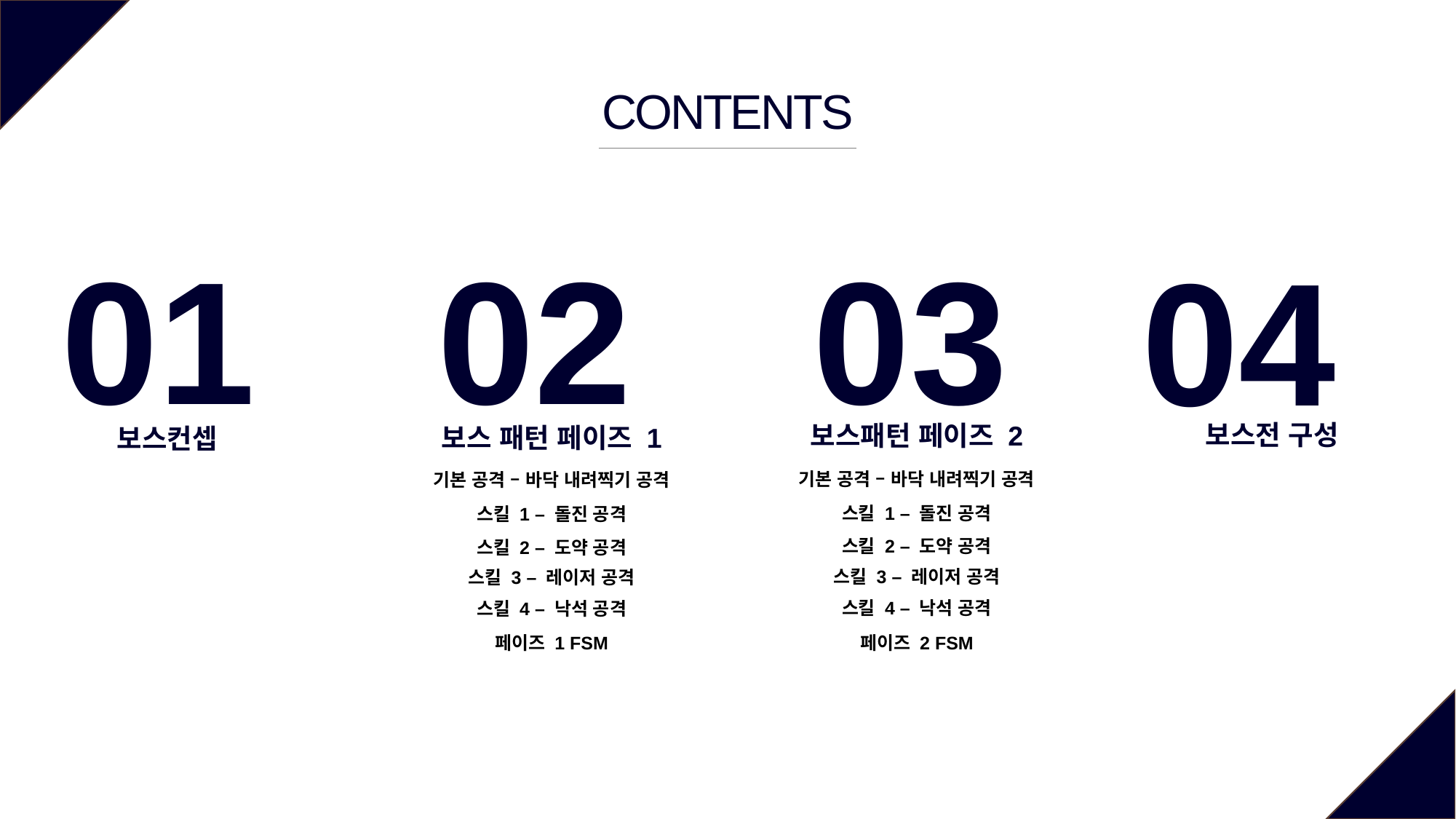

CONTENTS
01
02
03
04
보스전 구성
보스패턴 페이즈 2
보스 패턴 페이즈 1
보스컨셉
기본 공격 – 바닥 내려찍기 공격
기본 공격 – 바닥 내려찍기 공격
스킬 1 – 돌진 공격
스킬 1 – 돌진 공격
스킬 2 – 도약 공격
스킬 2 – 도약 공격
스킬 3 – 레이저 공격
스킬 3 – 레이저 공격
스킬 4 – 낙석 공격
스킬 4 – 낙석 공격
페이즈 1 FSM
페이즈 2 FSM